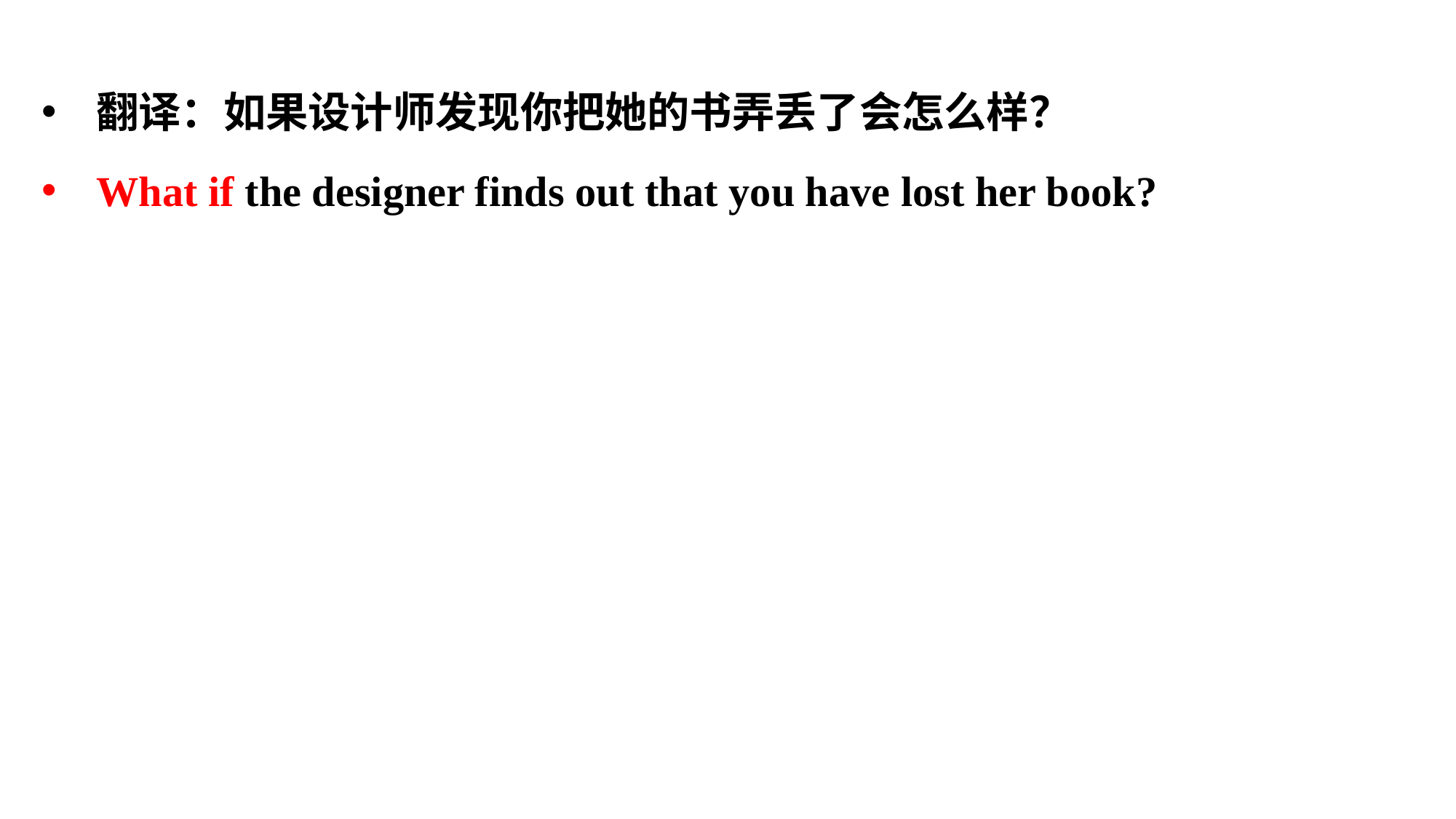

翻译：如果设计师发现你把她的书弄丢了会怎么样？
What if the designer finds out that you have lost her book?